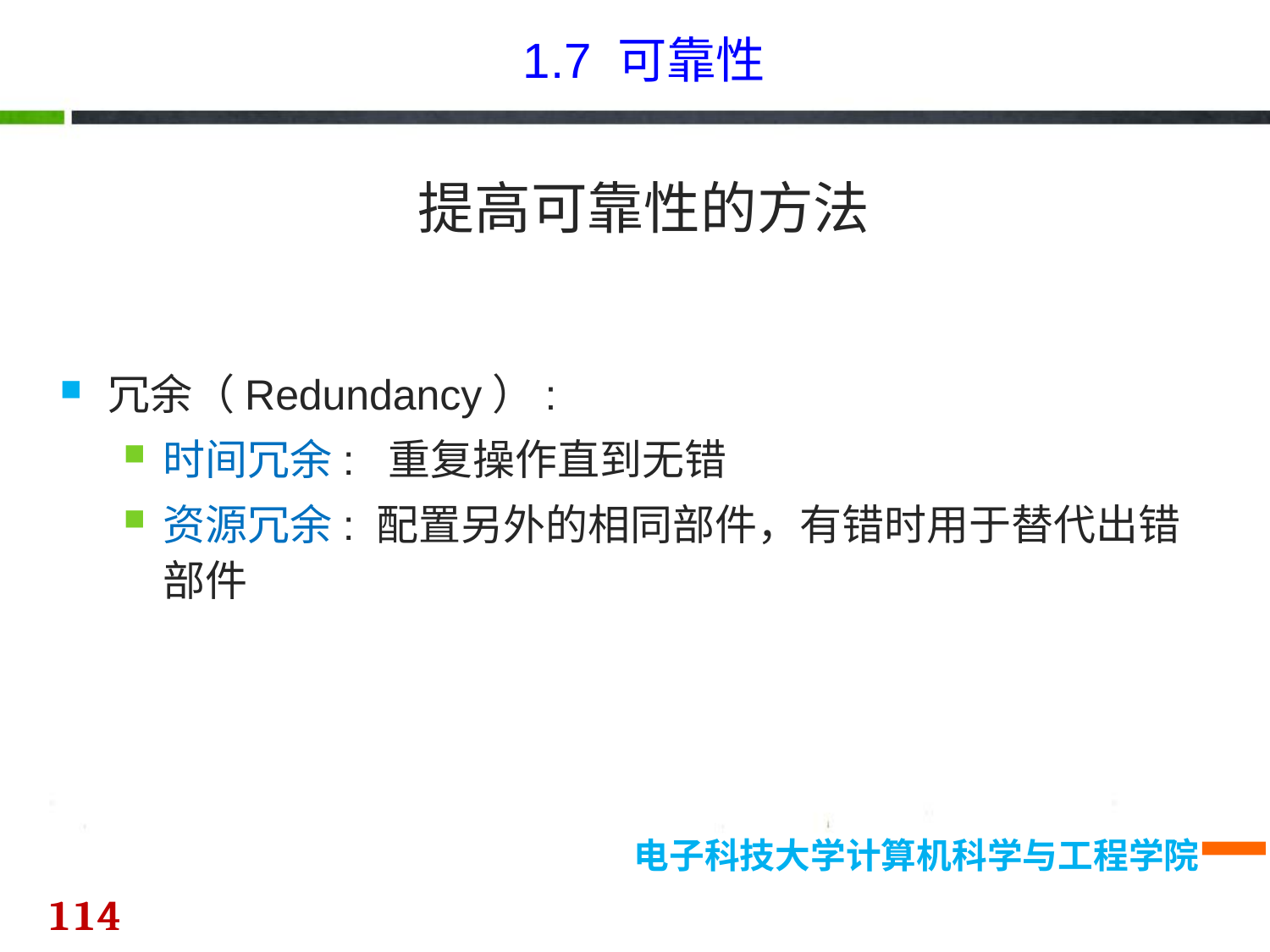

1.7 可靠性
提高可靠性的方法
冗余（Redundancy）:
时间冗余:  重复操作直到无错
资源冗余: 配置另外的相同部件，有错时用于替代出错部件